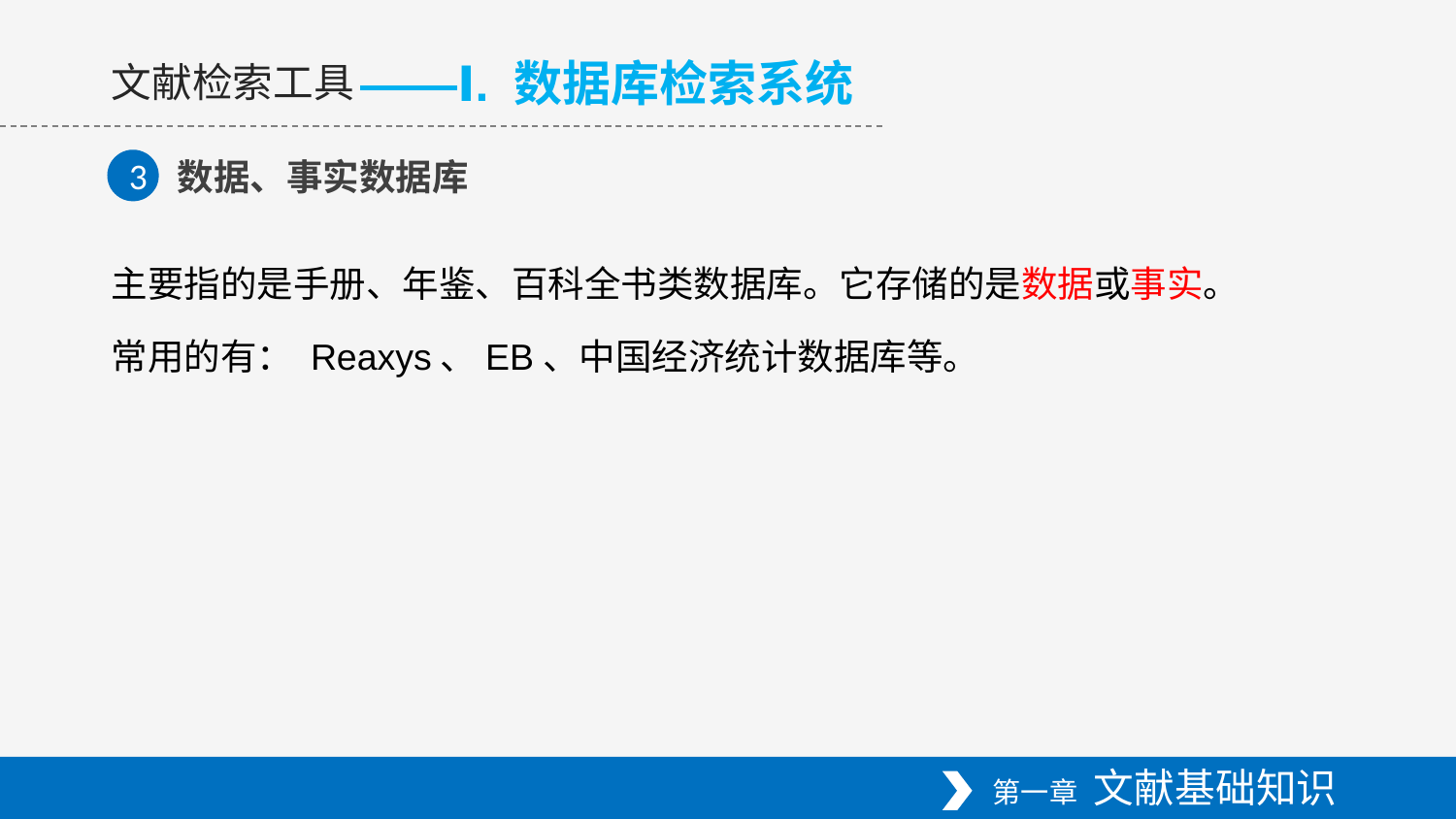

——Ⅰ. 数据库检索系统
文献检索工具
数据、事实数据库
3
主要指的是手册、年鉴、百科全书类数据库。它存储的是数据或事实。
常用的有： Reaxys、EB、中国经济统计数据库等。